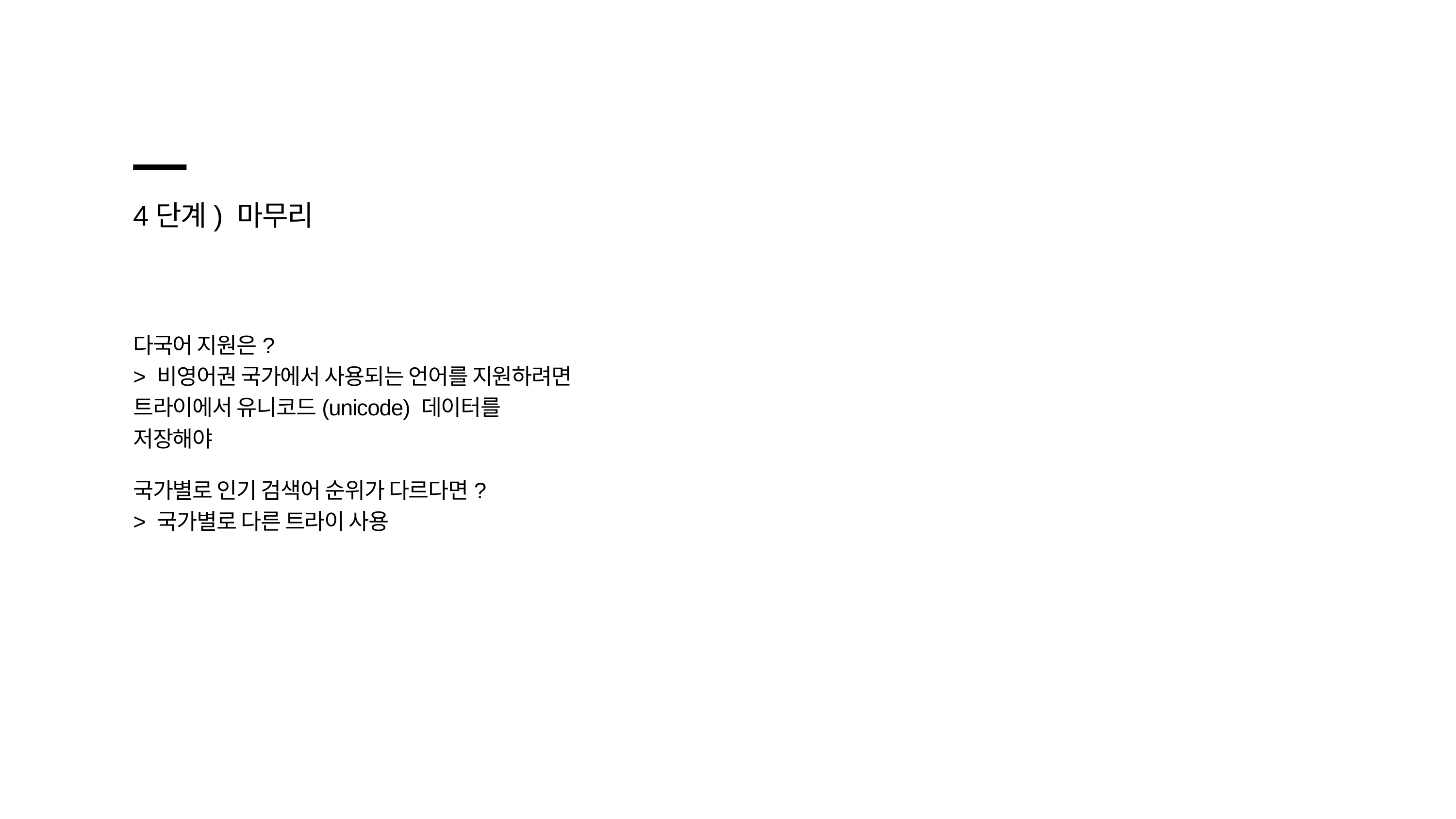

4단계) 마무리
다국어 지원은?
> 비영어권 국가에서 사용되는 언어를 지원하려면
트라이에서 유니코드(unicode) 데이터를 저장해야
국가별로 인기 검색어 순위가 다르다면?
> 국가별로 다른 트라이 사용